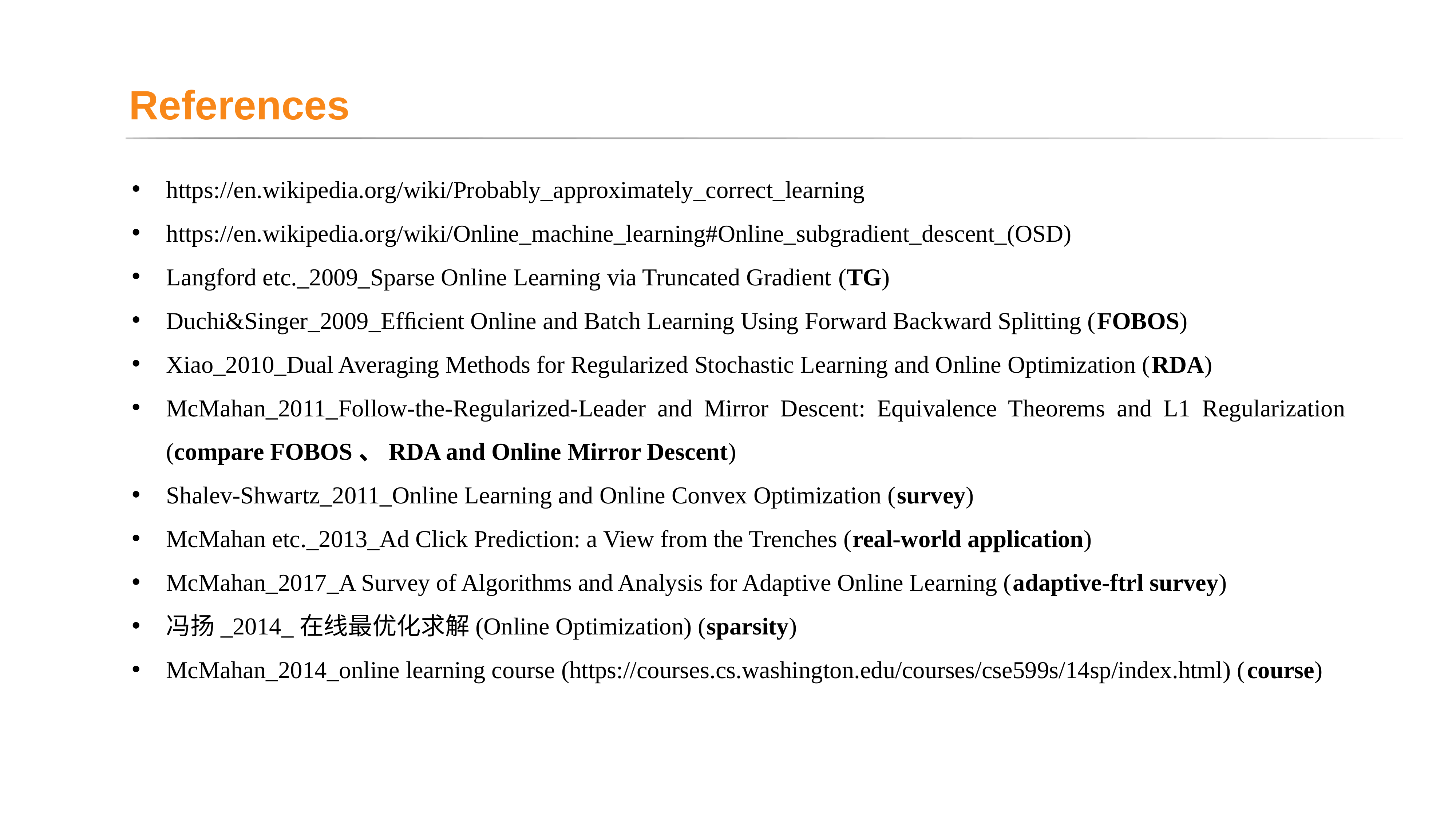

References
https://en.wikipedia.org/wiki/Probably_approximately_correct_learning
https://en.wikipedia.org/wiki/Online_machine_learning#Online_subgradient_descent_(OSD)
Langford etc._2009_Sparse Online Learning via Truncated Gradient (TG)
Duchi&Singer_2009_Efﬁcient Online and Batch Learning Using Forward Backward Splitting (FOBOS)
Xiao_2010_Dual Averaging Methods for Regularized Stochastic Learning and Online Optimization (RDA)
McMahan_2011_Follow-the-Regularized-Leader and Mirror Descent: Equivalence Theorems and L1 Regularization (compare FOBOS、RDA and Online Mirror Descent)
Shalev-Shwartz_2011_Online Learning and Online Convex Optimization (survey)
McMahan etc._2013_Ad Click Prediction: a View from the Trenches (real-world application)
McMahan_2017_A Survey of Algorithms and Analysis for Adaptive Online Learning (adaptive-ftrl survey)
冯扬_2014_在线最优化求解(Online Optimization) (sparsity)
McMahan_2014_online learning course (https://courses.cs.washington.edu/courses/cse599s/14sp/index.html) (course)